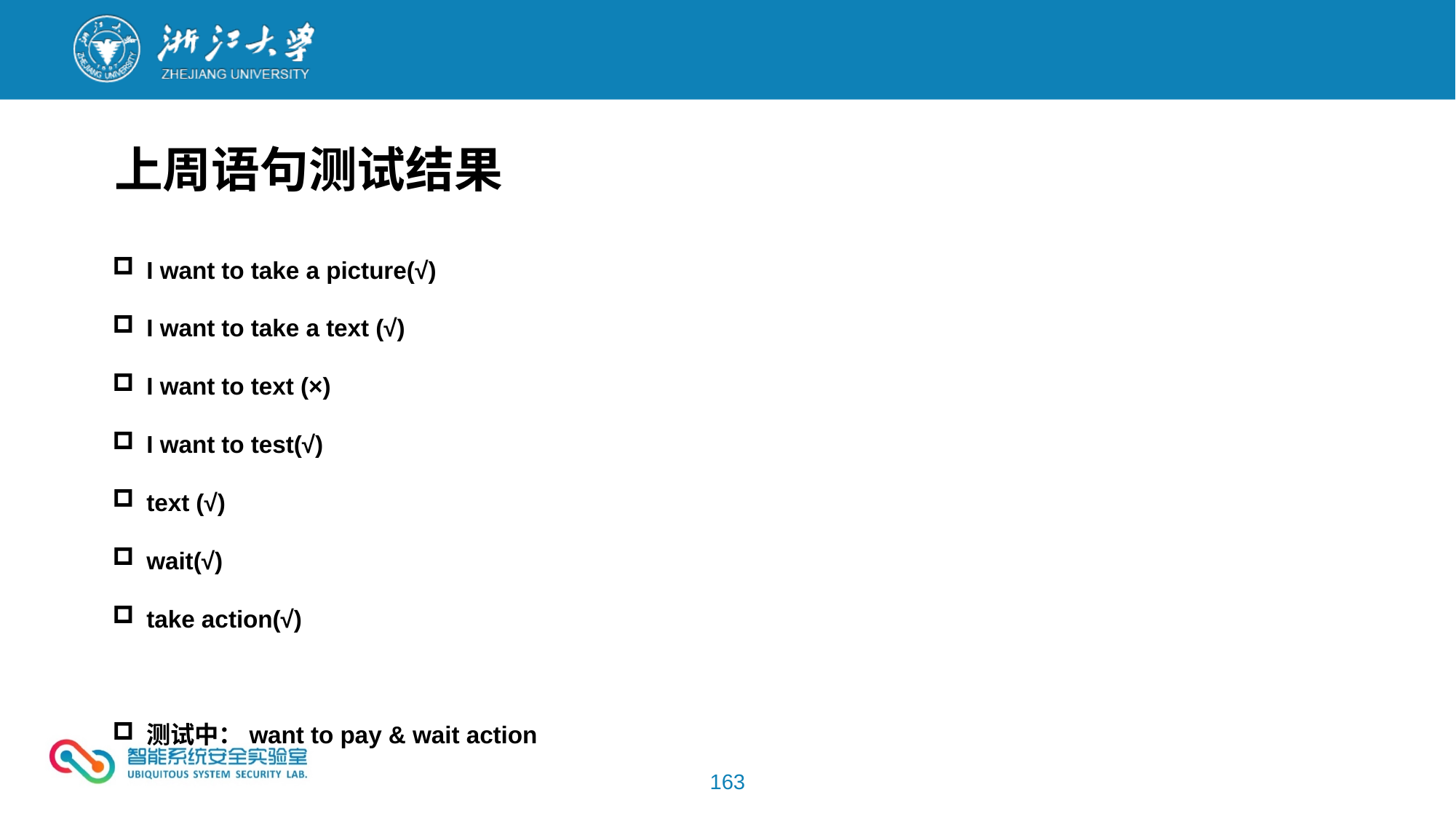

上周语句测试结果
I want to take a picture(√)
I want to take a text (√)
I want to text (×)
I want to test(√)
text (√)
wait(√)
take action(√)

测试中：want to pay & wait action